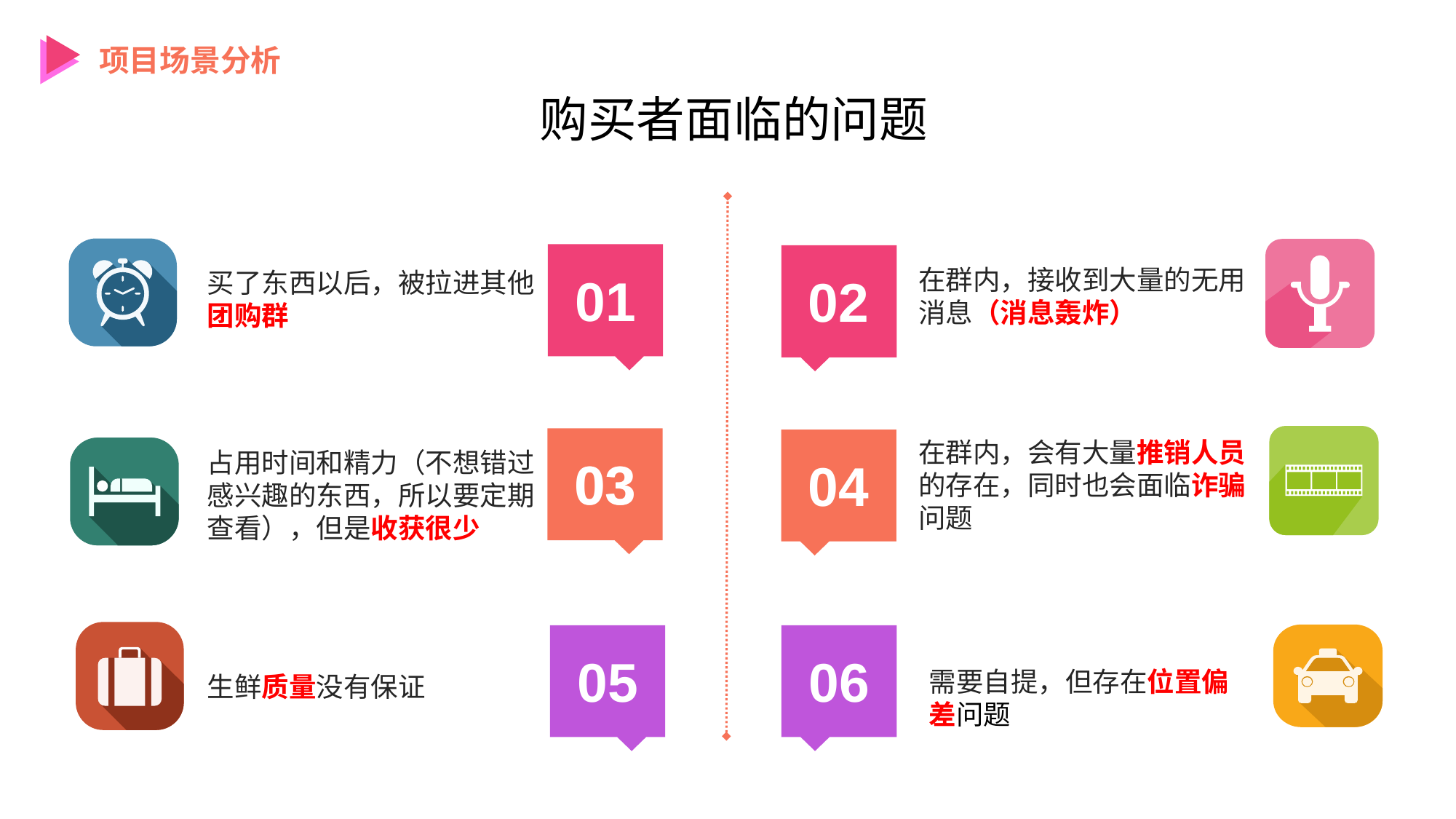

项目场景分析
购买者面临的问题

在群内，接收到大量的无用消息（消息轰炸）
买了东西以后，被拉进其他团购群
01
02

在群内，会有大量推销人员的存在，同时也会面临诈骗问题

占用时间和精力（不想错过感兴趣的东西，所以要定期查看），但是收获很少
03
03
04

05
06
需要自提，但存在位置偏差问题
生鲜质量没有保证